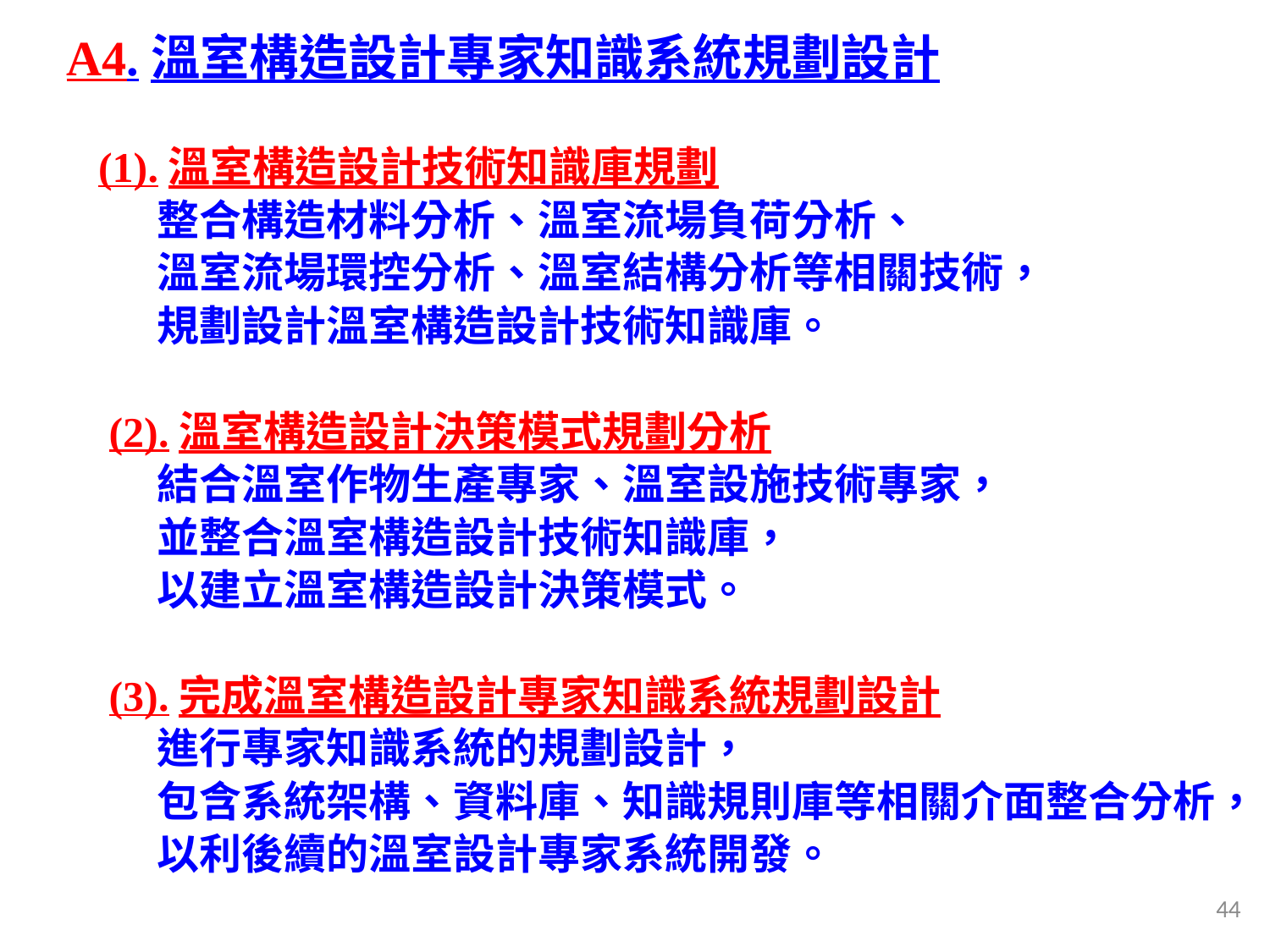

A4.溫室構造設計專家知識系統規劃設計

        (1).溫室構造設計技術知識庫規劃
              整合構造材料分析、溫室流場負荷分析、
              溫室流場環控分析、溫室結構分析等相關技術，
              規劃設計溫室構造設計技術知識庫。

         (2).溫室構造設計決策模式規劃分析
              結合溫室作物生產專家、溫室設施技術專家，
              並整合溫室構造設計技術知識庫，
              以建立溫室構造設計決策模式。

         (3).完成溫室構造設計專家知識系統規劃設計
              進行專家知識系統的規劃設計，
              包含系統架構、資料庫、知識規則庫等相關介面整合分析，
              以利後續的溫室設計專家系統開發。
44